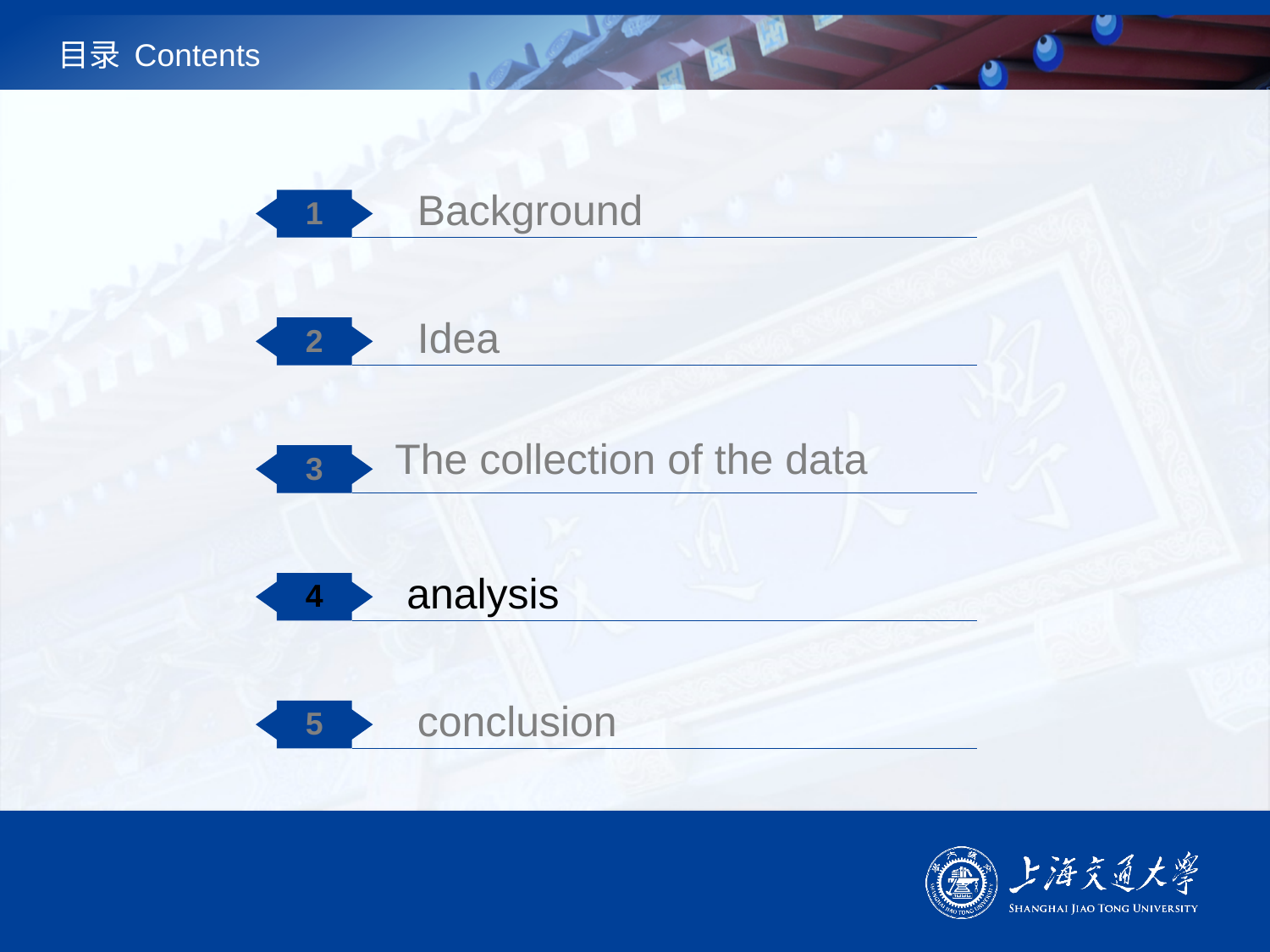

# 目录 Contents
Background
1

Idea
2

The collection of the data
3

analysis
4

conclusion
5